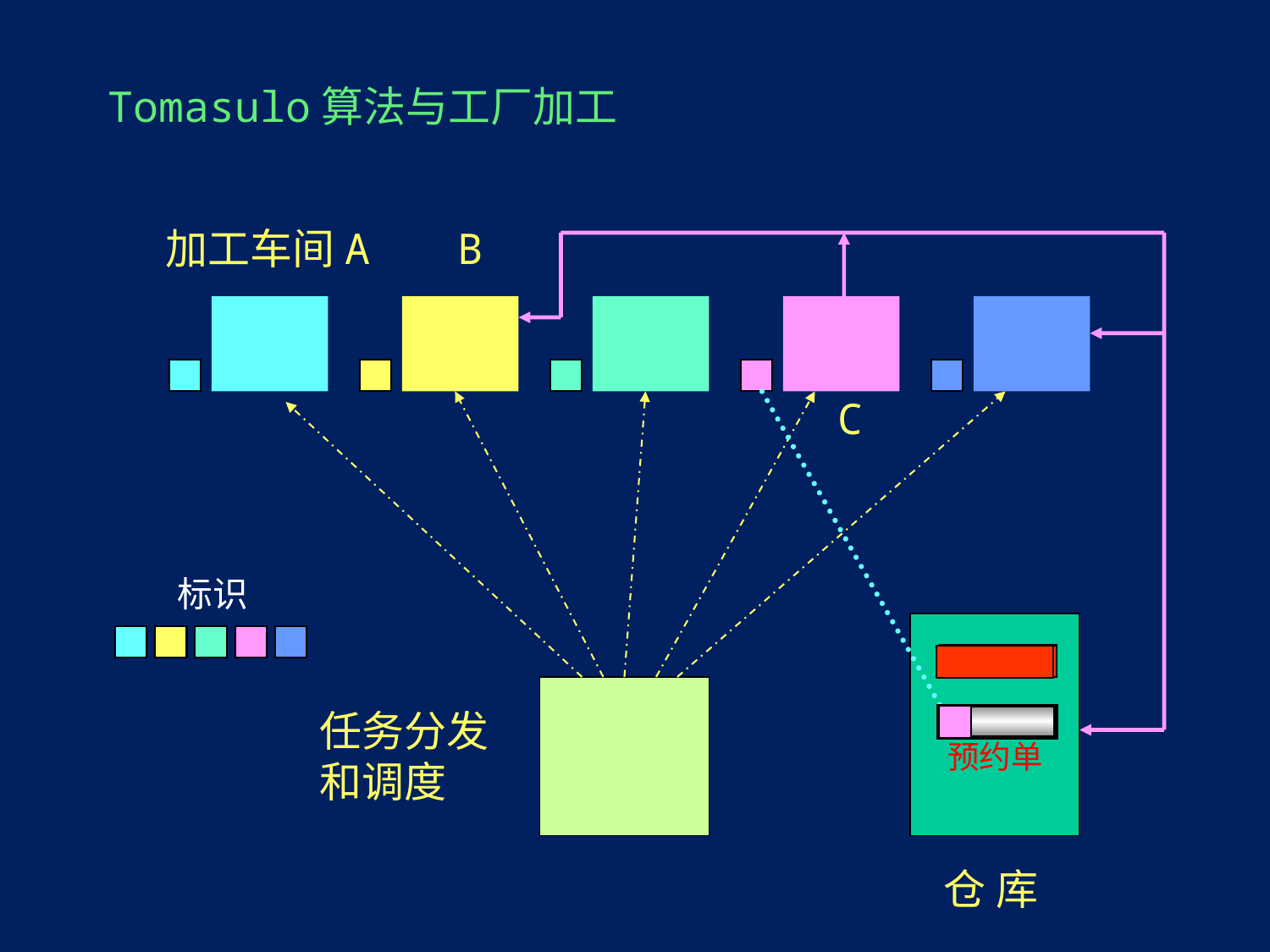

Tomasulo算法与工厂加工
加工车间A
B

C

标识

任务分发和调度

预约单
仓 库